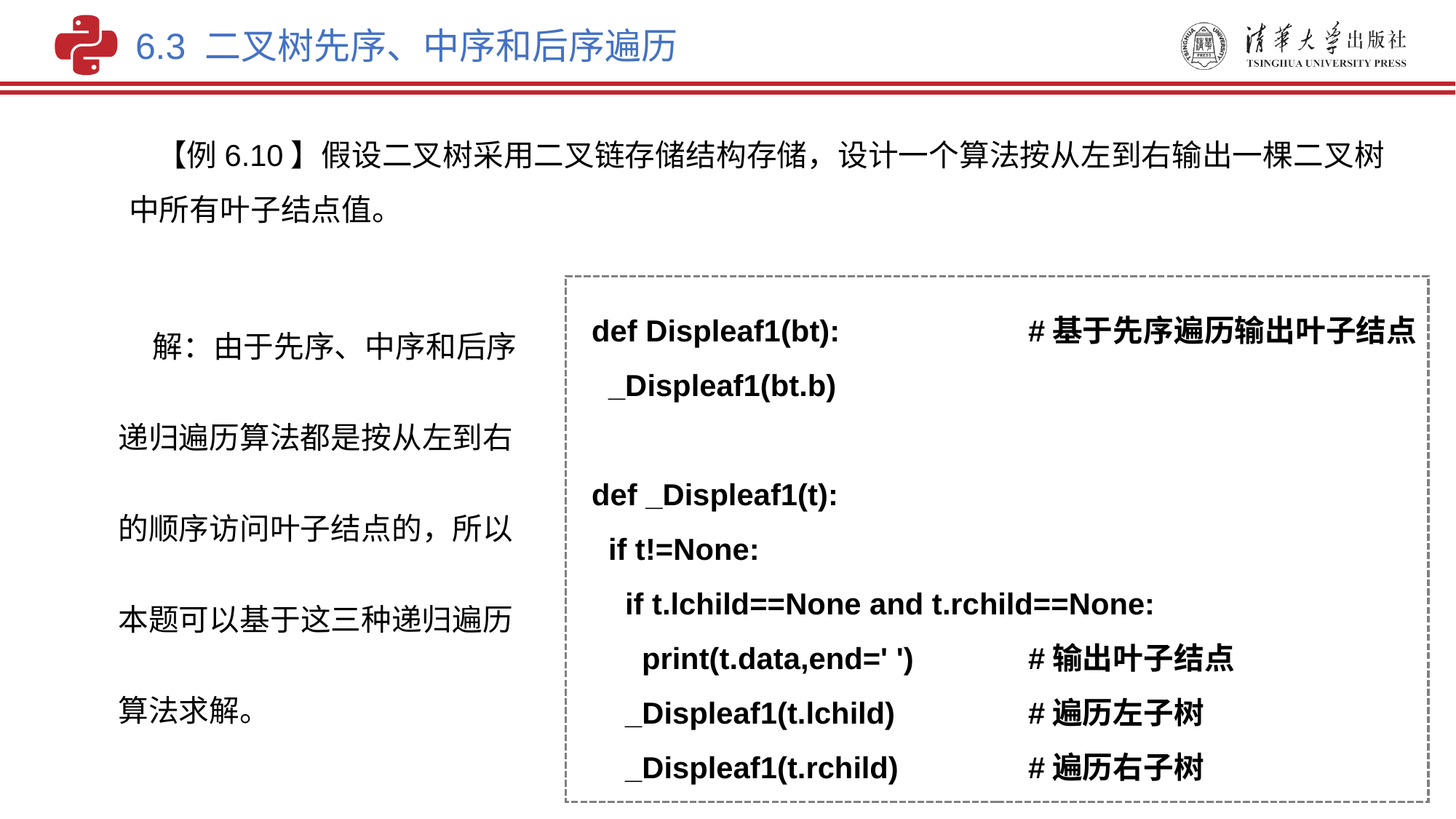

6.3 二叉树先序、中序和后序遍历
   【例6.10】假设二叉树采用二叉链存储结构存储，设计一个算法按从左到右输出一棵二叉树中所有叶子结点值。
    解：由于先序、中序和后序递归遍历算法都是按从左到右的顺序访问叶子结点的，所以本题可以基于这三种递归遍历算法求解。
def Displeaf1(bt):		#基于先序遍历输出叶子结点
  _Displeaf1(bt.b)

def _Displeaf1(t):
  if t!=None:
    if t.lchild==None and t.rchild==None:
      print(t.data,end=' ')		#输出叶子结点
    _Displeaf1(t.lchild)		#遍历左子树
    _Displeaf1(t.rchild)		#遍历右子树